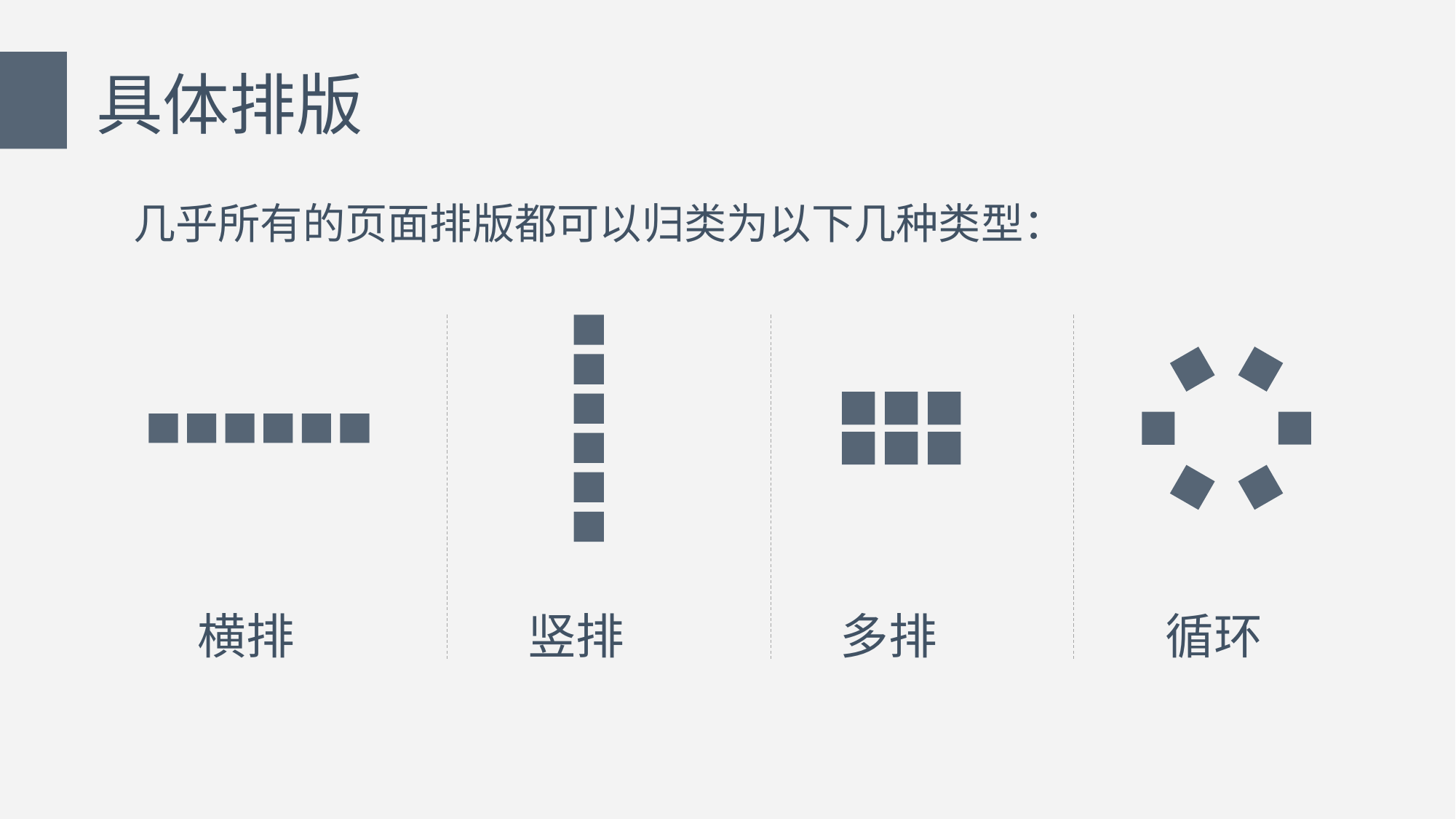

具体排版
几乎所有的页面排版都可以归类为以下几种类型：

竖排

循环

多排

横排